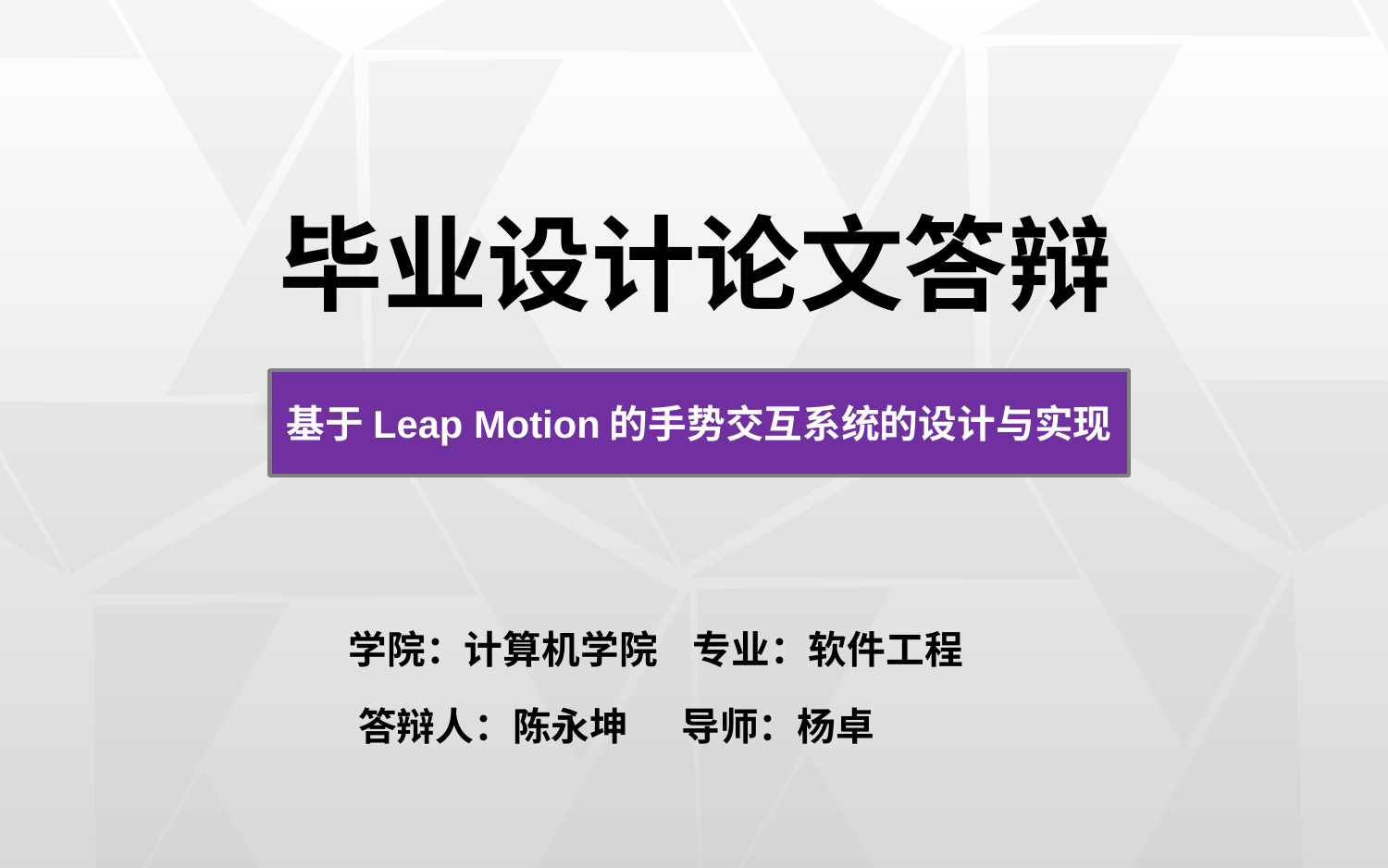

毕业设计论文答辩
基于Leap Motion的手势交互系统的设计与实现
学院：计算机学院    专业：软件工程
答辩人：陈永坤      导师：杨卓